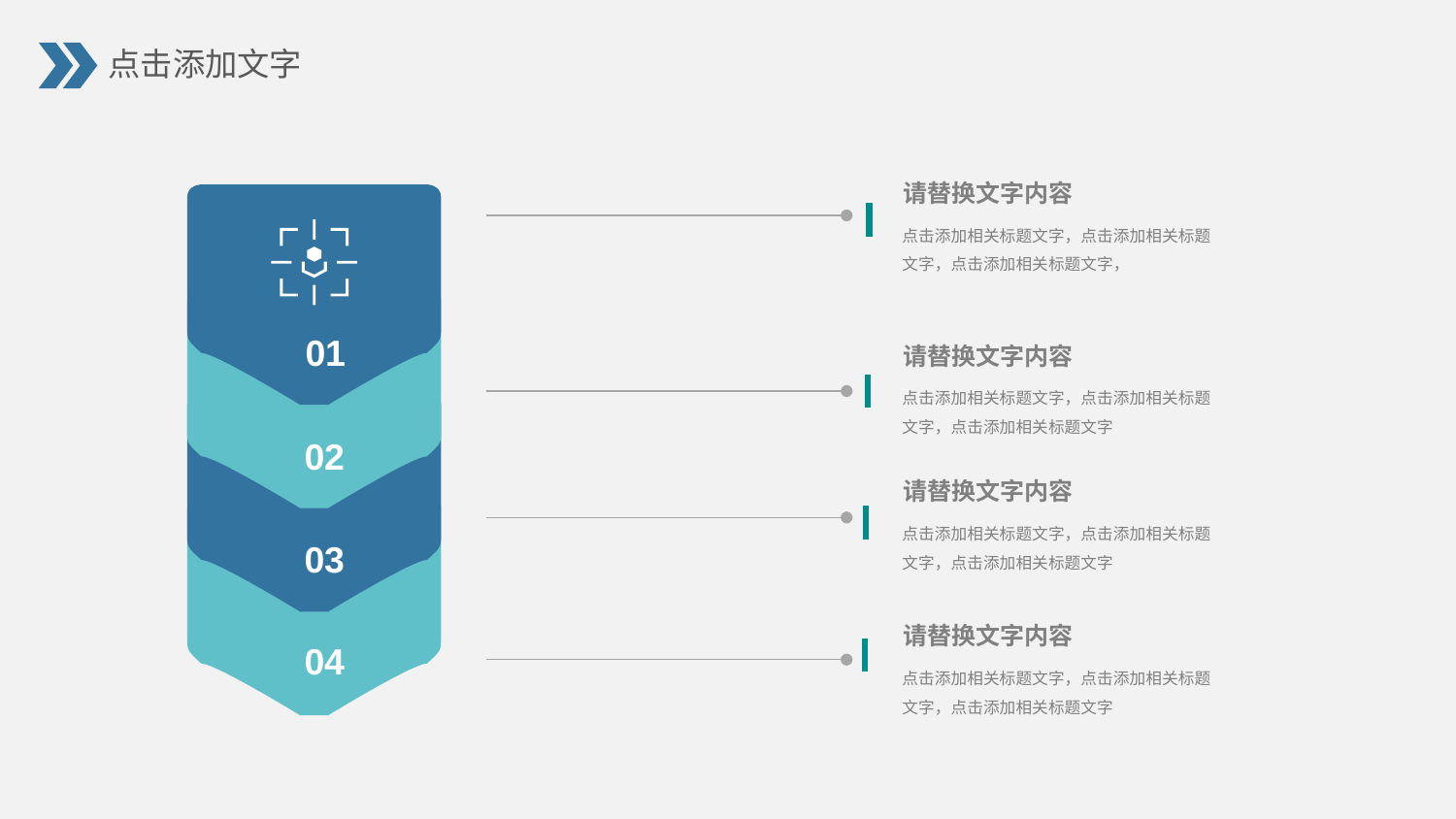

请替换文字内容

点击添加相关标题文字，点击添加相关标题文字，点击添加相关标题文字，

  01
请替换文字内容
点击添加相关标题文字，点击添加相关标题文字，点击添加相关标题文字

  02
请替换文字内容

点击添加相关标题文字，点击添加相关标题文字，点击添加相关标题文字
  03
请替换文字内容
  04
点击添加相关标题文字，点击添加相关标题文字，点击添加相关标题文字